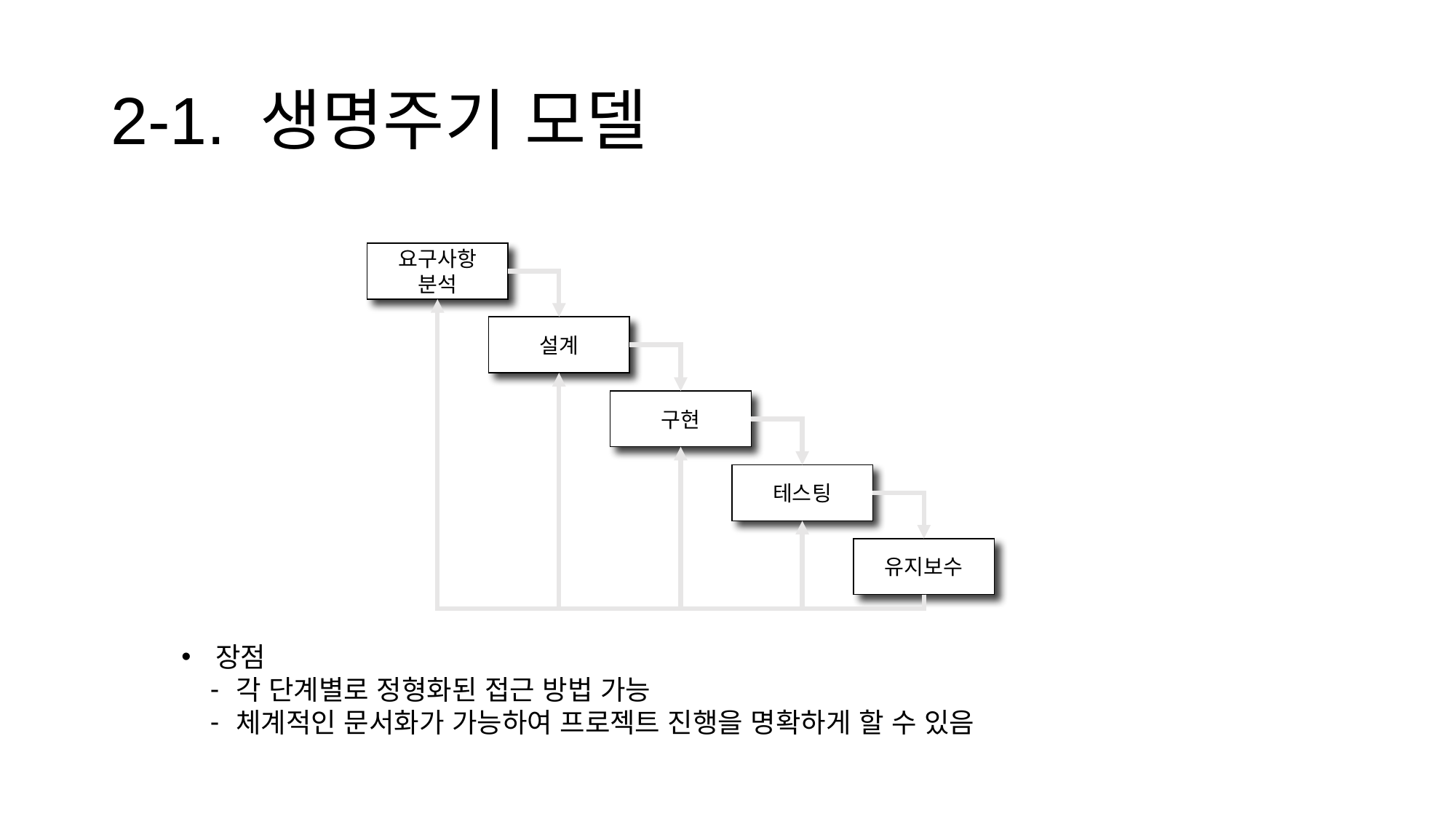

# 2-1. 생명주기 모델
요구사항
분석
설계
구현
테스팅
유지보수
장점
각 단계별로 정형화된 접근 방법 가능
체계적인 문서화가 가능하여 프로젝트 진행을 명확하게 할 수 있음